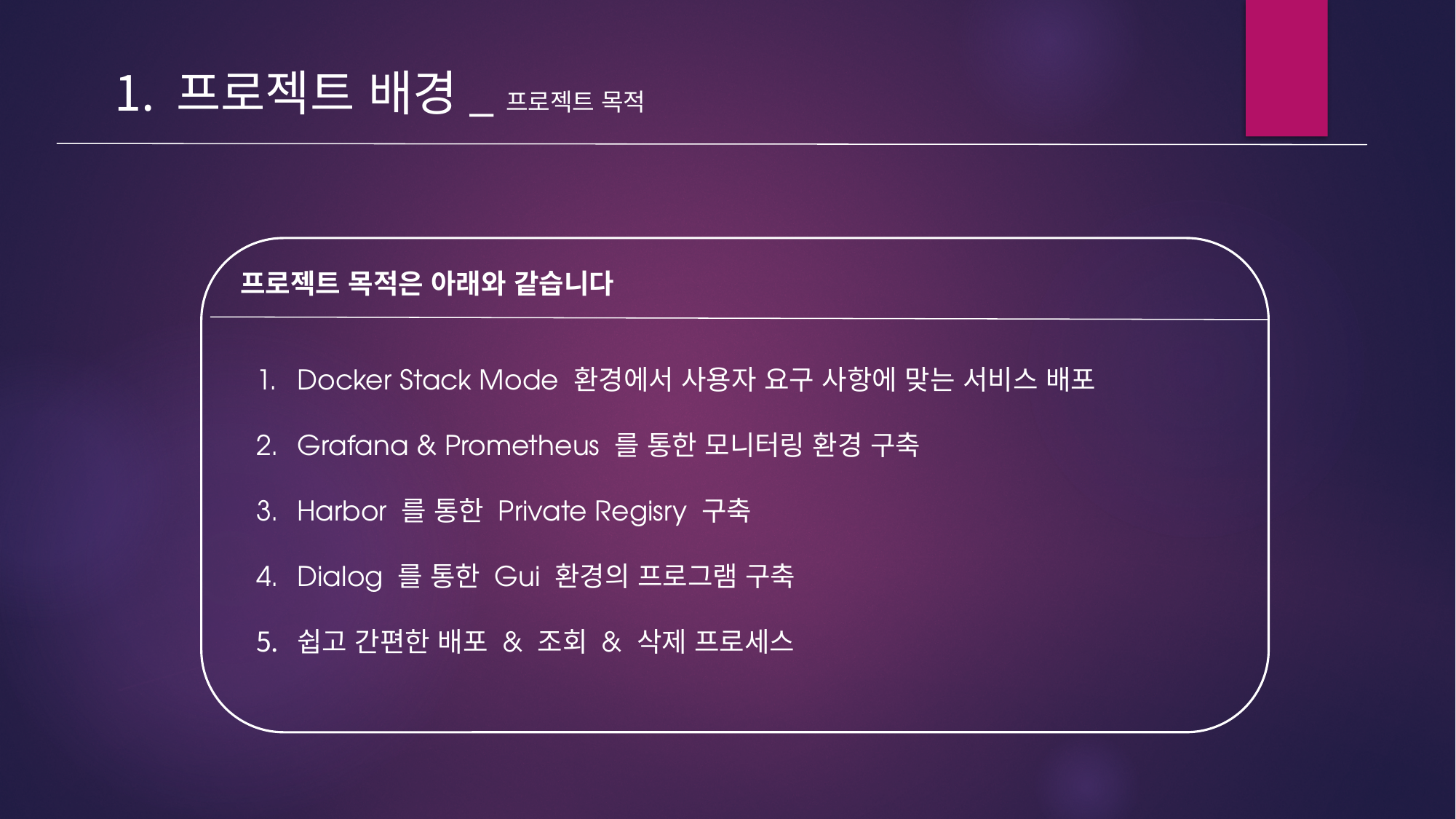

프로젝트 배경_프로젝트 목적

프로젝트 목적은 아래와 같습니다
Docker Stack Mode 환경에서 사용자 요구 사항에 맞는 서비스 배포

Grafana & Prometheus 를 통한 모니터링 환경 구축

Harbor 를 통한 Private Regisry 구축

Dialog 를 통한 Gui 환경의 프로그램 구축

쉽고 간편한 배포 & 조회 & 삭제 프로세스